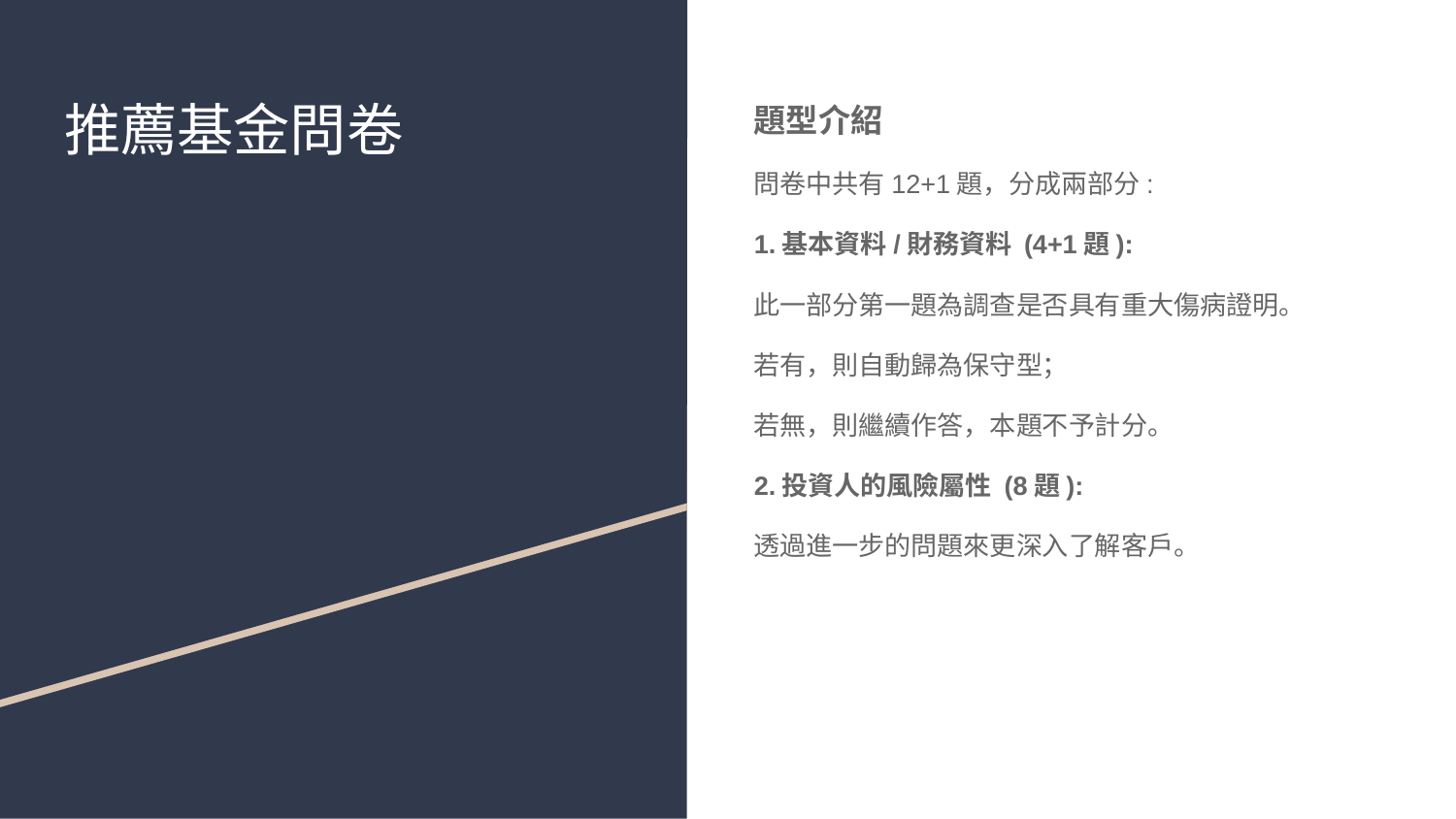

# 推薦基金問卷
題型介紹
問卷中共有12+1題，分成兩部分:
1.基本資料/財務資料 (4+1題):
此一部分第一題為調查是否具有重大傷病證明。
若有，則自動歸為保守型；
若無，則繼續作答，本題不予計分。
2.投資人的風險屬性 (8題):
透過進一步的問題來更深入了解客戶。